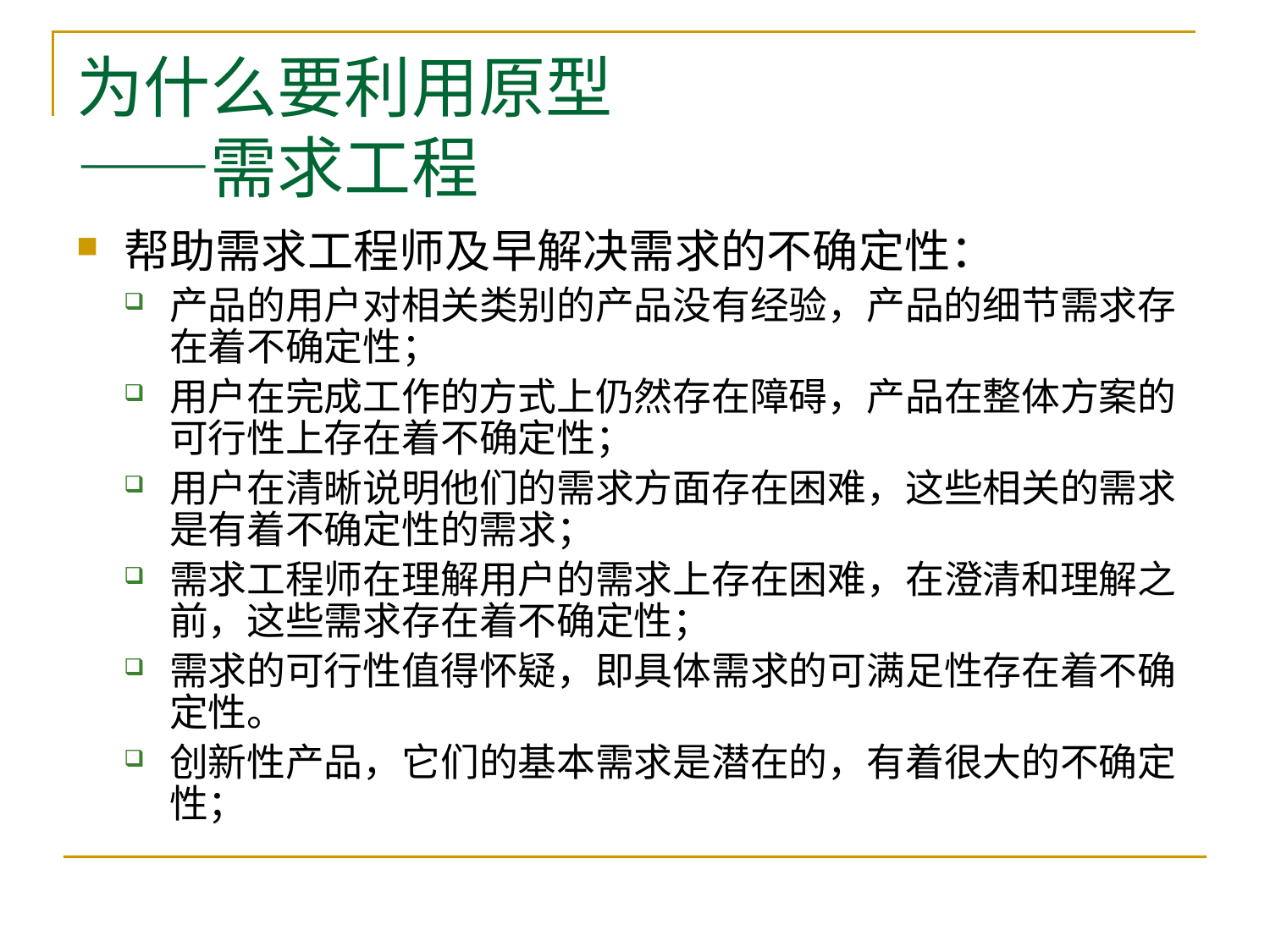

# 为什么要利用原型 ——需求工程
帮助需求工程师及早解决需求的不确定性：
产品的用户对相关类别的产品没有经验，产品的细节需求存在着不确定性；
用户在完成工作的方式上仍然存在障碍，产品在整体方案的可行性上存在着不确定性；
用户在清晰说明他们的需求方面存在困难，这些相关的需求是有着不确定性的需求；
需求工程师在理解用户的需求上存在困难，在澄清和理解之前，这些需求存在着不确定性；
需求的可行性值得怀疑，即具体需求的可满足性存在着不确定性。
创新性产品，它们的基本需求是潜在的，有着很大的不确定性；